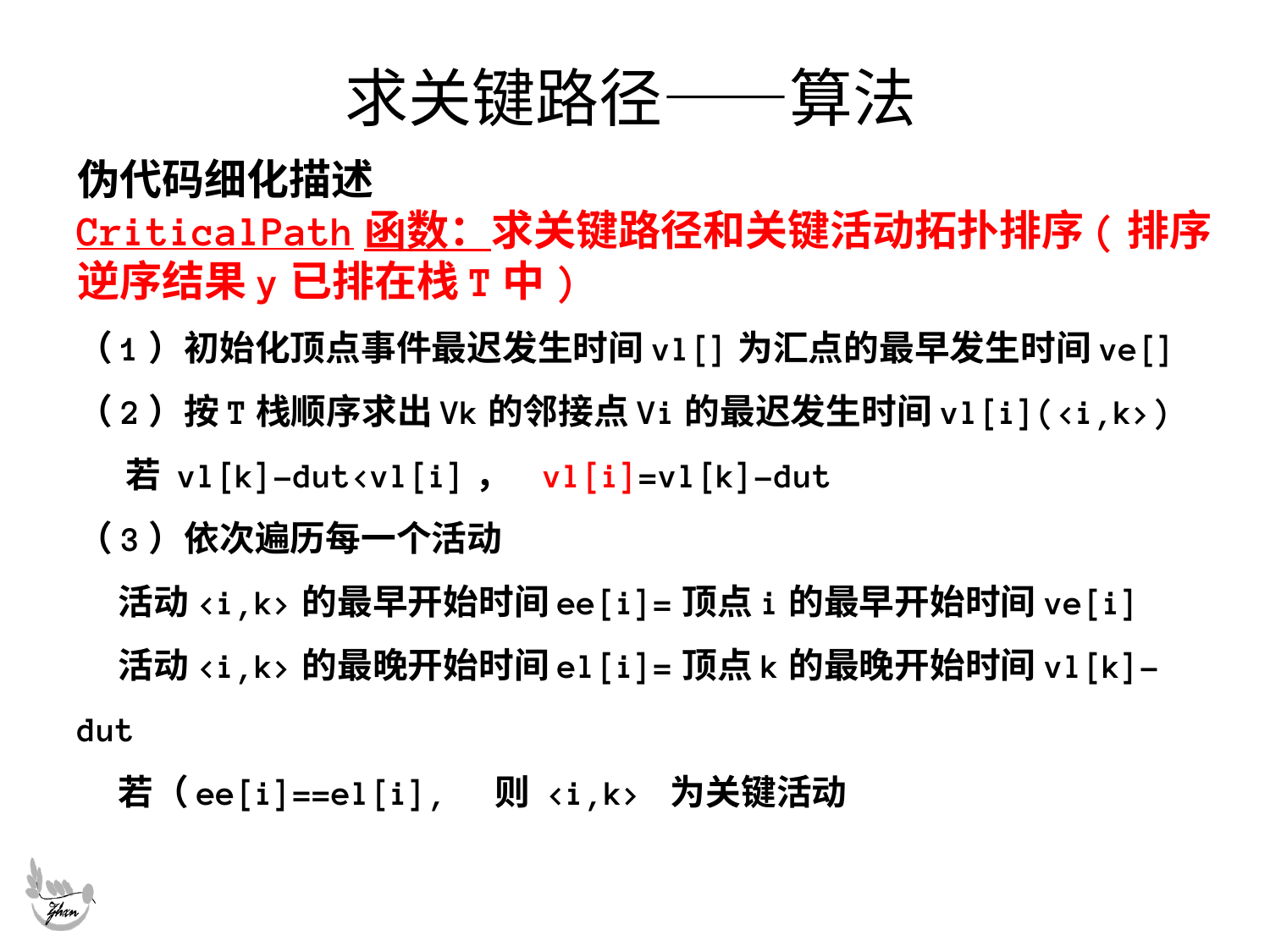

# 求关键路径——算法
伪代码细化描述
CriticalPath函数：求关键路径和关键活动拓扑排序(排序逆序结果y已排在栈T中)
（1）初始化顶点事件最迟发生时间vl[]为汇点的最早发生时间ve[]
（2）按T栈顺序求出Vk的邻接点Vi的最迟发生时间vl[i](<i,k>)
     若 vl[k]-dut<vl[i]，   vl[i]=vl[k]-dut
（3）依次遍历每一个活动
    活动<i,k>的最早开始时间ee[i]=顶点i的最早开始时间ve[i]
    活动<i,k>的最晚开始时间el[i]=顶点k的最晚开始时间vl[k]-dut
    若（ee[i]==el[i],  则 <i,k> 为关键活动
170